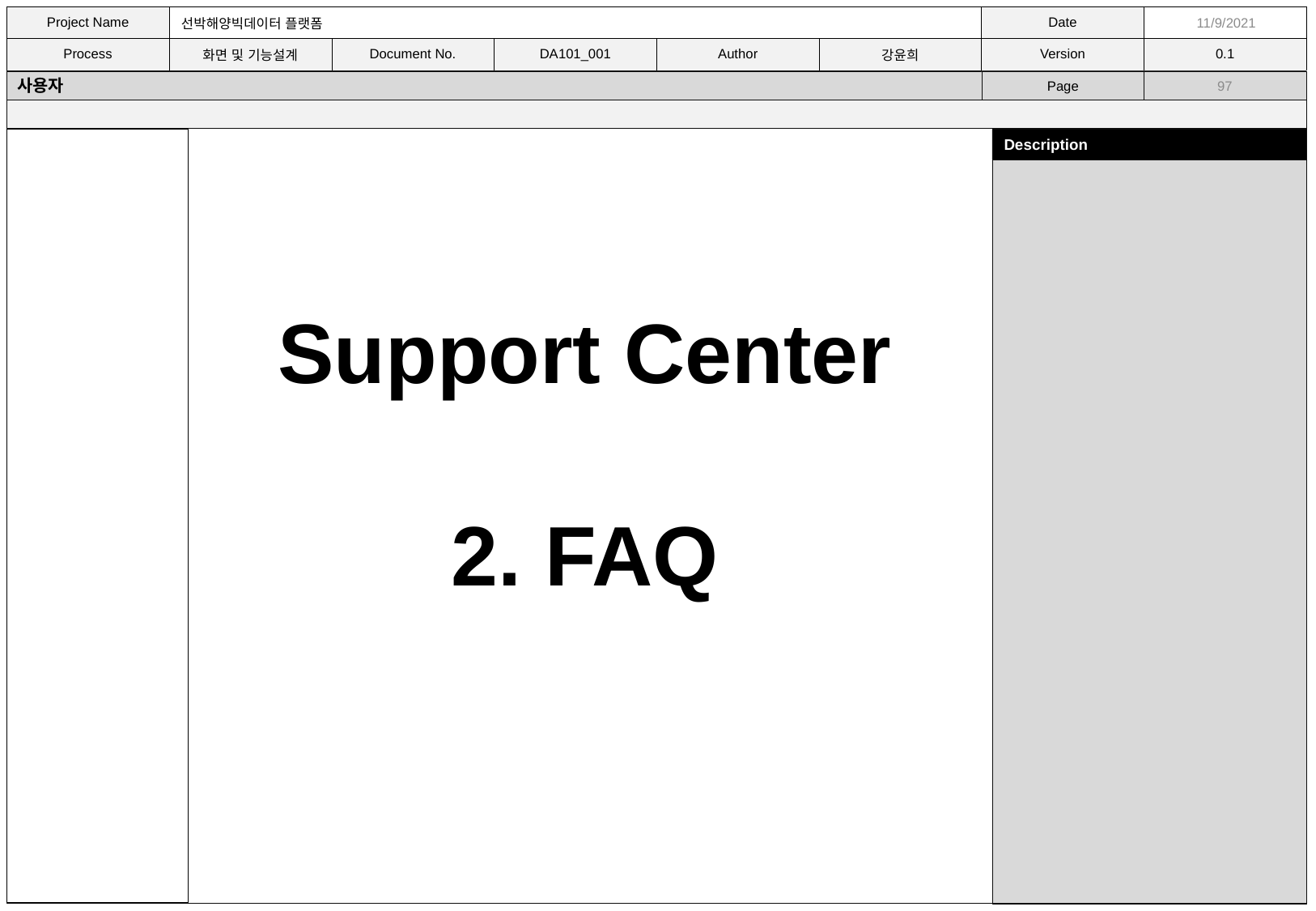

11/9/2021
사용자
97

Support Center

2. FAQ